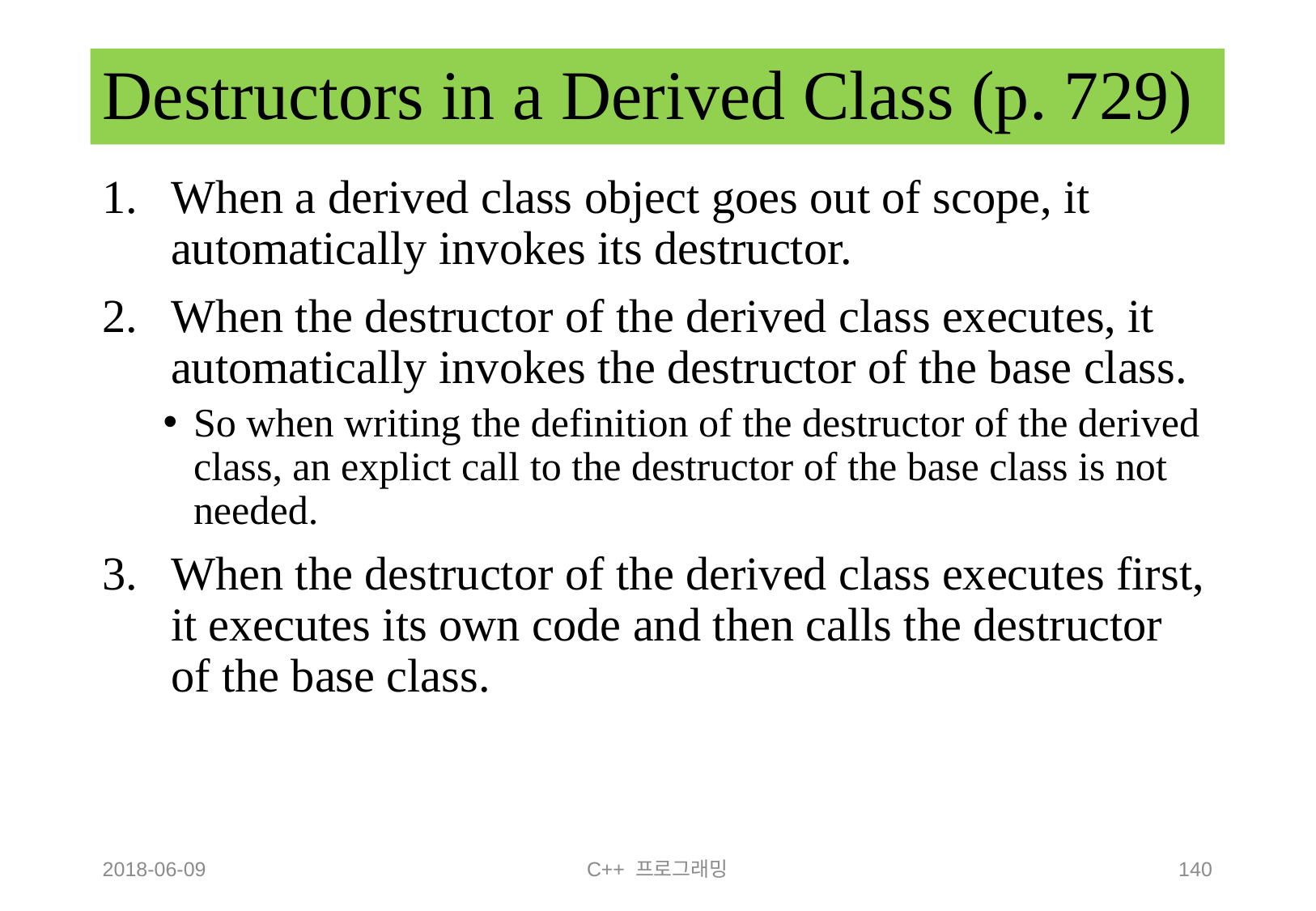

# Destructors in a Derived Class (p. 729)
When a derived class object goes out of scope, it automatically invokes its destructor.
When the destructor of the derived class executes, it automatically invokes the destructor of the base class.
So when writing the definition of the destructor of the derived class, an explict call to the destructor of the base class is not needed.
When the destructor of the derived class executes first, it executes its own code and then calls the destructor of the base class.
2018-06-09
C++ 프로그래밍
140